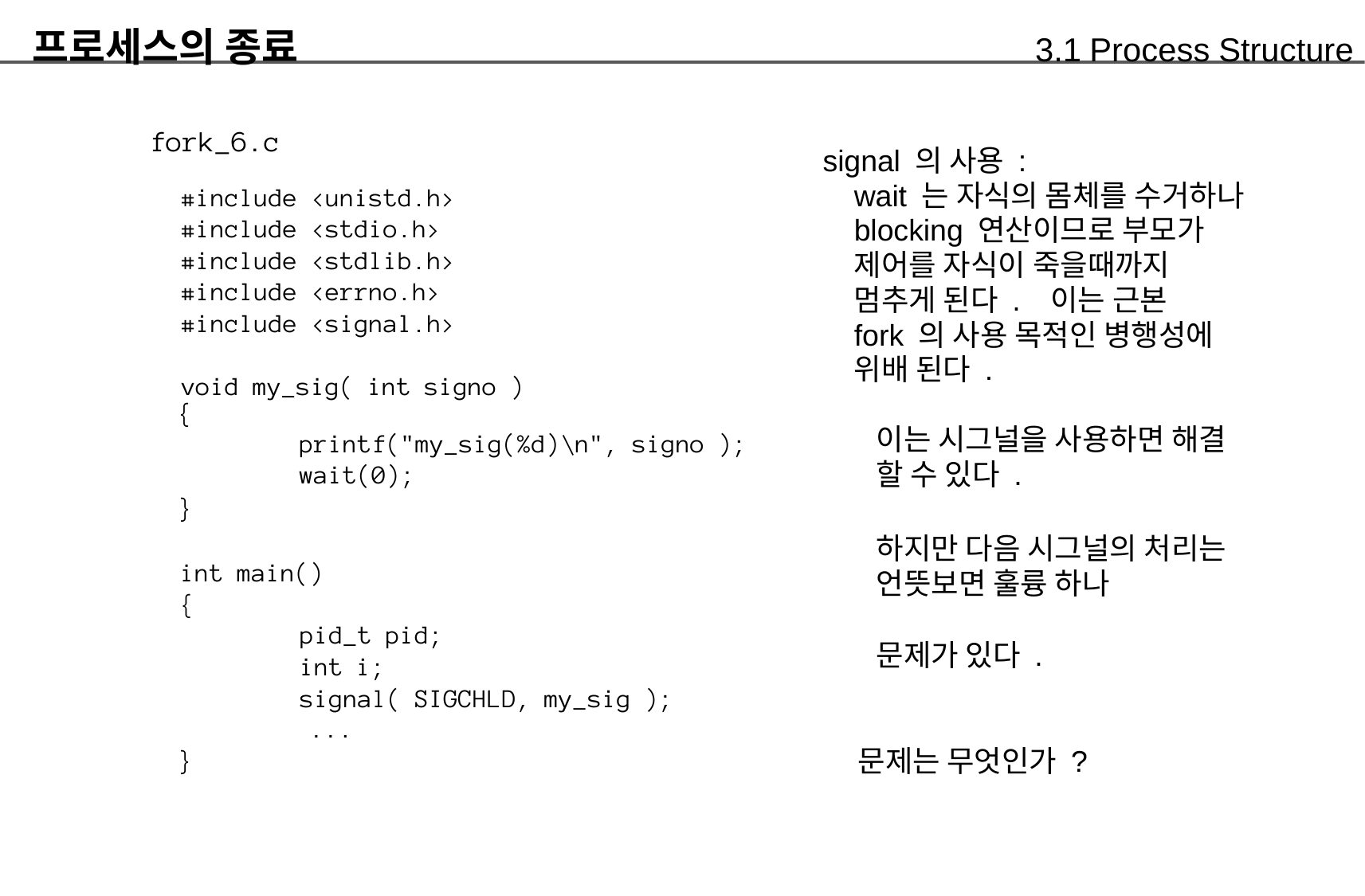

프로세스의 종료

	fork_6.c

		#include  <unistd.h>
		#include  <stdio.h>
		#include  <stdlib.h>
		#include  <errno.h>
		#include  <signal.h>

		void  my_sig(  int  signo  )
		3.1 Process Structure

signal 의 사용 :
	wait 는 자식의 몸체를 수거하나
	blocking 연산이므로 부모가
	제어를 자식이 죽을때까지
	멈추게 된다 .   이는 근본
	fork 의 사용 목적인 병행성에
	위배 된다 .

{

}
이는 시그널을 사용하면 해결
할 수 있다 .
printf("my_sig(%d)\n",  signo  );
wait(0);
하지만 다음 시그널의 처리는
언뜻보면 훌륭 하나

문제가 있다 .
int  main()
{
	pid_t  pid;
	int  i;
	signal(  SIGCHLD,  my_sig  );
...
문제는 무엇인가 ?
}